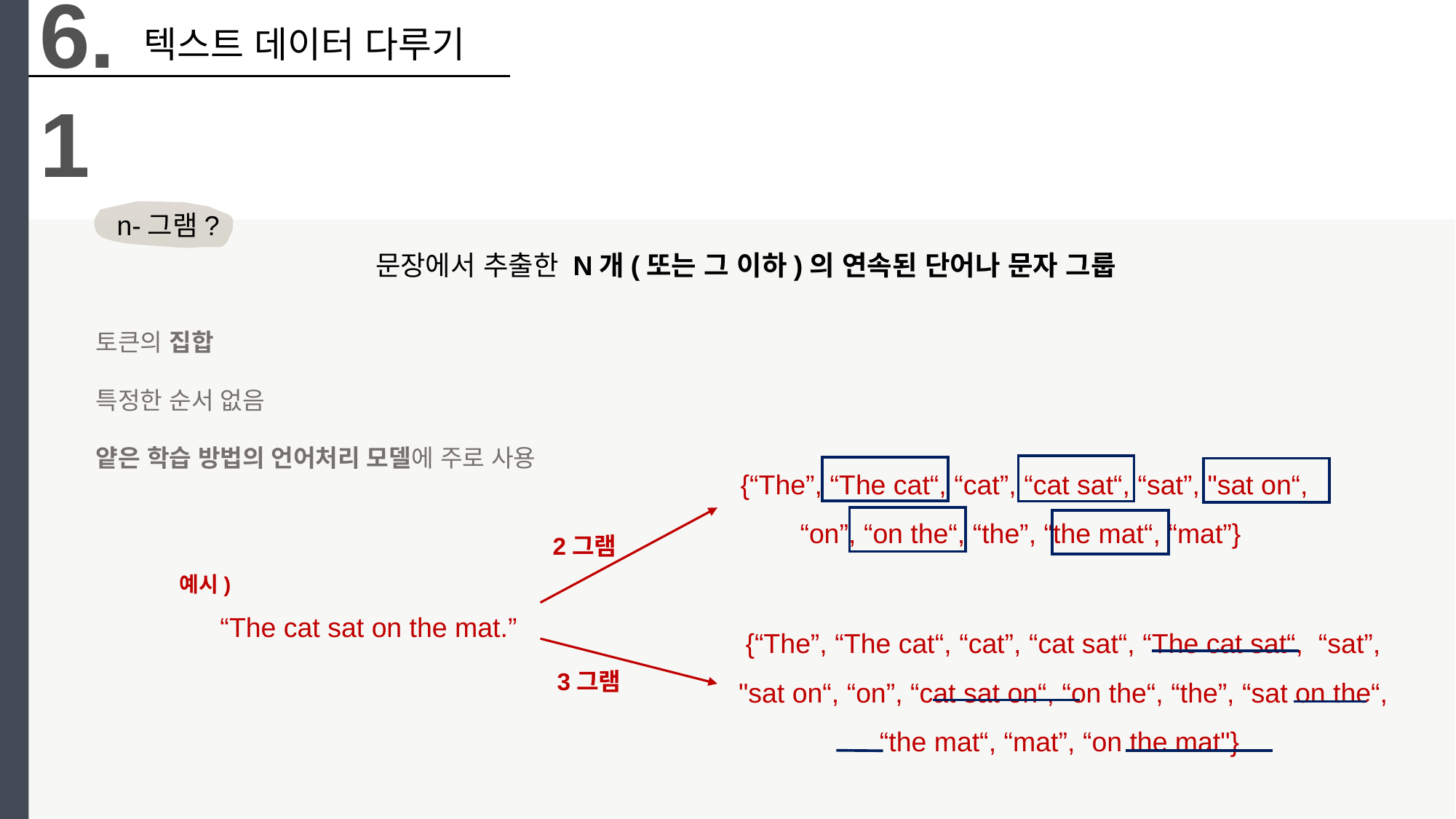

6.1
텍스트 데이터 다루기

n-그램?

문장에서 추출한 N개(또는 그 이하)의 연속된 단어나 문자 그룹
토큰의 집합
특정한 순서 없음
얕은 학습 방법의 언어처리 모델에 주로 사용
{“The”, “The cat“, “cat”, “cat sat“, “sat”, "sat on“, “on”, “on the“, “the”, “the mat“, “mat”}

2그램
예시)
“The cat sat on the mat.”
{“The”, “The cat“, “cat”, “cat sat“, “The cat sat“,  “sat”, "sat on“, “on”, “cat sat on“, “on the“, “the”, “sat on the“, “the mat“, “mat”, “on the mat"}
3그램